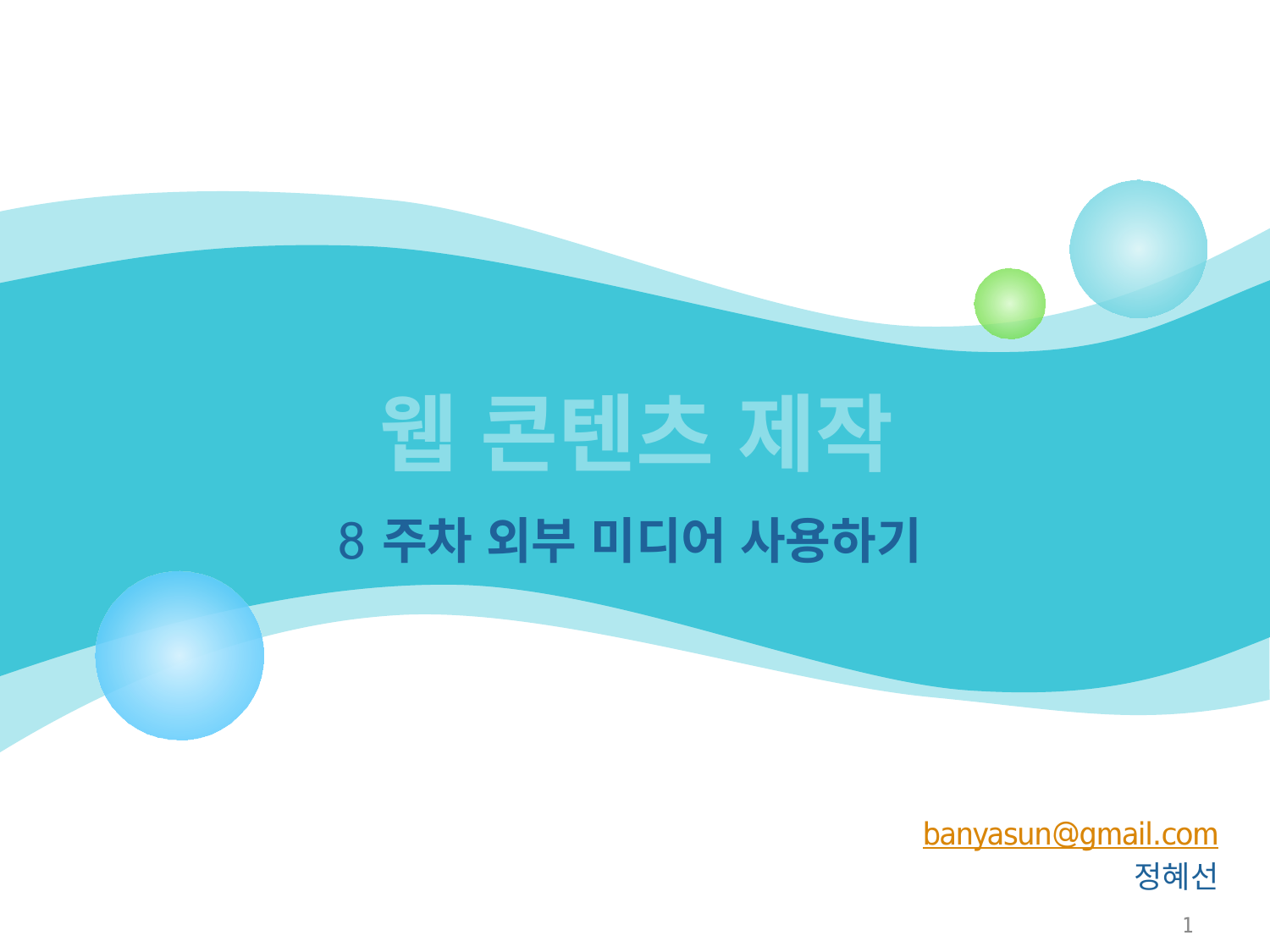

# 웹 콘텐츠 제작
8주차 외부 미디어 사용하기
banyasun@gmail.com
정혜선
1